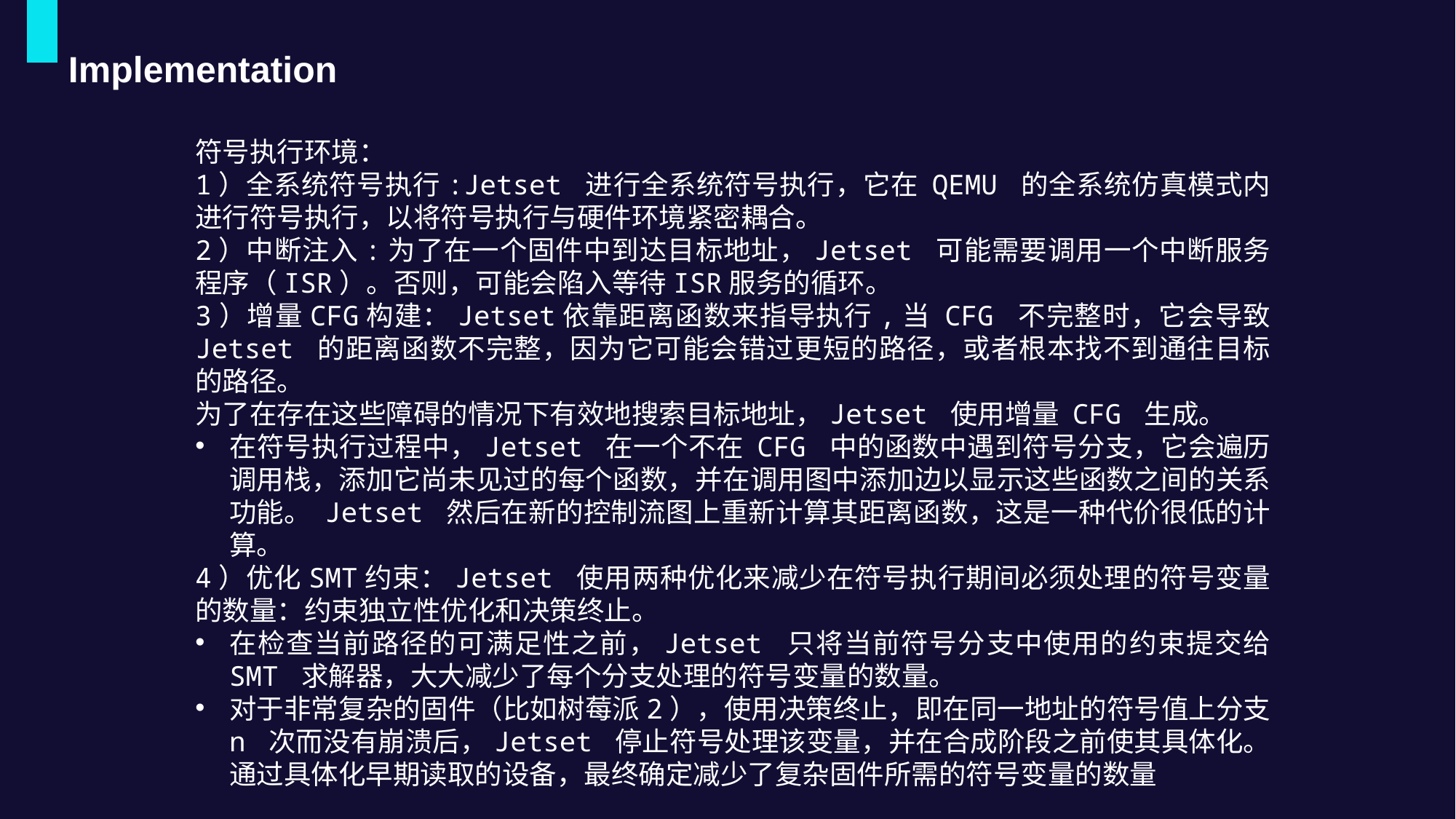

Implementation

符号执行环境：
1）全系统符号执行:Jetset 进行全系统符号执行，它在 QEMU 的全系统仿真模式内进行符号执行，以将符号执行与硬件环境紧密耦合。
2）中断注入:为了在一个固件中到达目标地址，Jetset 可能需要调用一个中断服务程序（ISR）。否则，可能会陷入等待ISR服务的循环。
3）增量CFG构建：Jetset依靠距离函数来指导执行,当 CFG 不完整时，它会导致 Jetset 的距离函数不完整，因为它可能会错过更短的路径，或者根本找不到通往目标的路径。
为了在存在这些障碍的情况下有效地搜索目标地址，Jetset 使用增量 CFG 生成。
在符号执行过程中，Jetset 在一个不在 CFG 中的函数中遇到符号分支，它会遍历调用栈，添加它尚未见过的每个函数，并在调用图中添加边以显示这些函数之间的关系功能。 Jetset 然后在新的控制流图上重新计算其距离函数，这是一种代价很低的计算。
4）优化SMT约束：Jetset 使用两种优化来减少在符号执行期间必须处理的符号变量的数量：约束独立性优化和决策终止。
在检查当前路径的可满足性之前，Jetset 只将当前符号分支中使用的约束提交给 SMT 求解器，大大减少了每个分支处理的符号变量的数量。
对于非常复杂的固件（比如树莓派2），使用决策终止，即在同一地址的符号值上分支 n 次而没有崩溃后，Jetset 停止符号处理该变量，并在合成阶段之前使其具体化。通过具体化早期读取的设备，最终确定减少了复杂固件所需的符号变量的数量